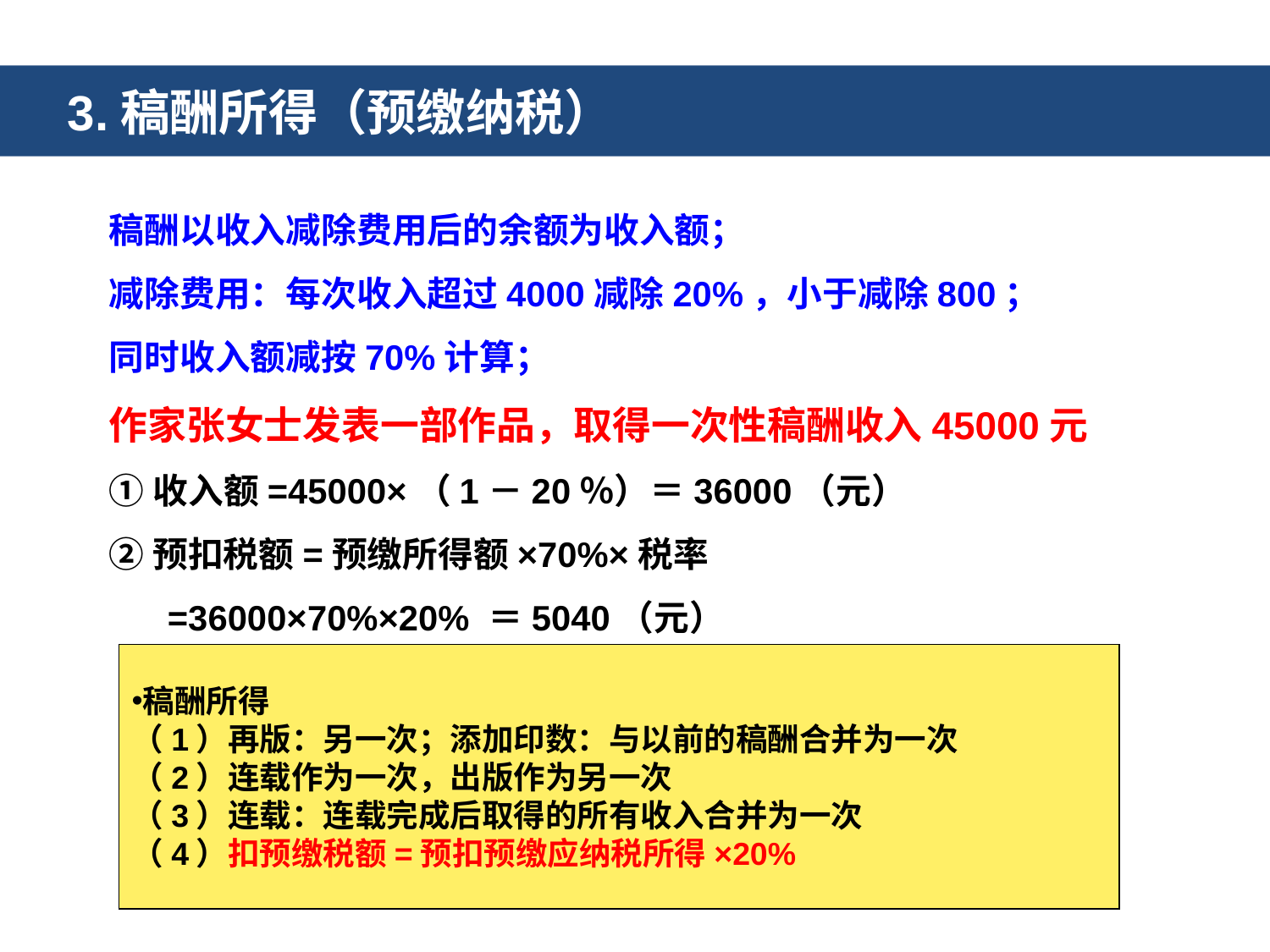

3.稿酬所得（预缴纳税）
稿酬以收入减除费用后的余额为收入额；
减除费用：每次收入超过4000减除20%，小于减除800；
同时收入额减按70%计算；
作家张女士发表一部作品，取得一次性稿酬收入45000元
①收入额=45000×（1－20％）＝36000（元）
②预扣税额=预缴所得额×70%×税率
      =36000×70%×20% ＝5040（元）
稿酬所得
（1）再版：另一次；添加印数：与以前的稿酬合并为一次
（2）连载作为一次，出版作为另一次
（3）连载：连载完成后取得的所有收入合并为一次
（4）扣预缴税额=预扣预缴应纳税所得×20%